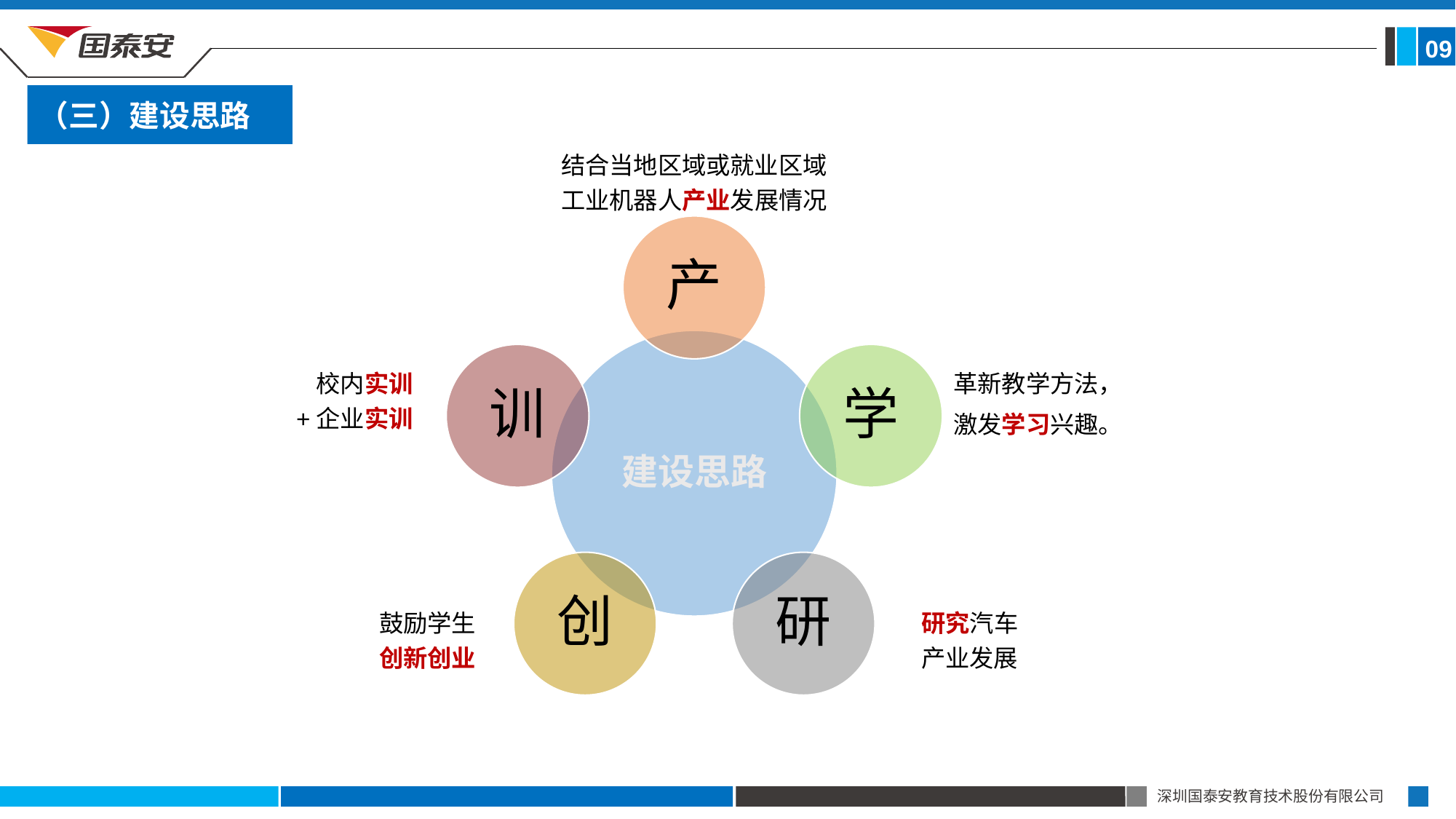

09
（三）建设思路
结合当地区域或就业区域工业机器人产业发展情况
建设思路
产
学
研
创
训
校内实训
+企业实训
革新教学方法，
激发学习兴趣。
鼓励学生
创新创业
研究汽车
产业发展